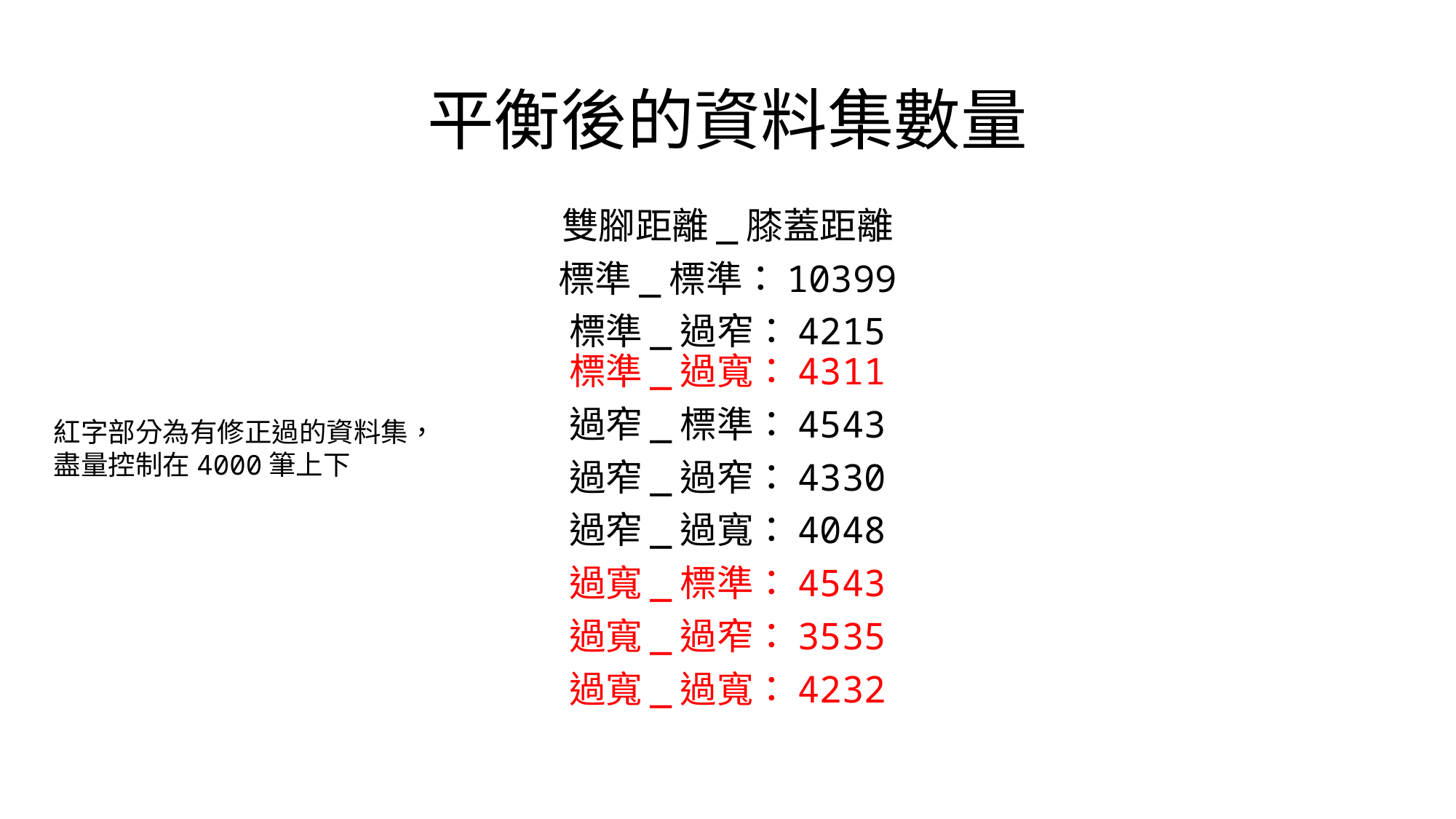

# 平衡後的資料集數量
雙腳距離_膝蓋距離
標準_標準：10399
標準_過窄：4215
標準_過寬：4311
過窄_標準：4543
過窄_過窄：4330
過窄_過寬：4048
過寬_標準：4543
過寬_過窄：3535
過寬_過寬：4232
紅字部分為有修正過的資料集，盡量控制在4000筆上下